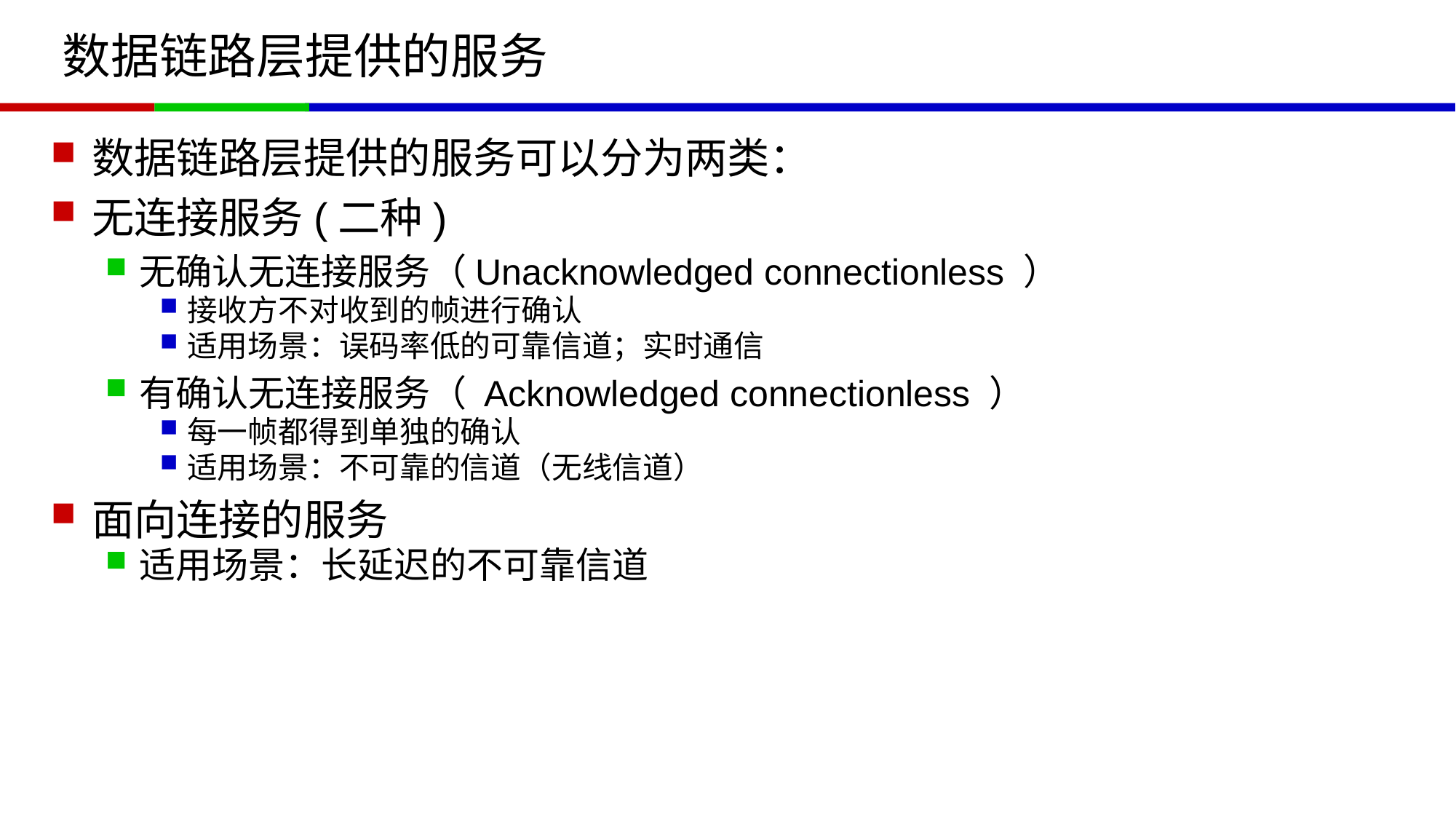

# 数据链路层提供的服务
数据链路层提供的服务可以分为两类：
无连接服务(二种)
无确认无连接服务（Unacknowledged connectionless ）
接收方不对收到的帧进行确认
适用场景：误码率低的可靠信道；实时通信
有确认无连接服务（ Acknowledged connectionless ）
每一帧都得到单独的确认
适用场景：不可靠的信道（无线信道）
面向连接的服务
适用场景：长延迟的不可靠信道

11